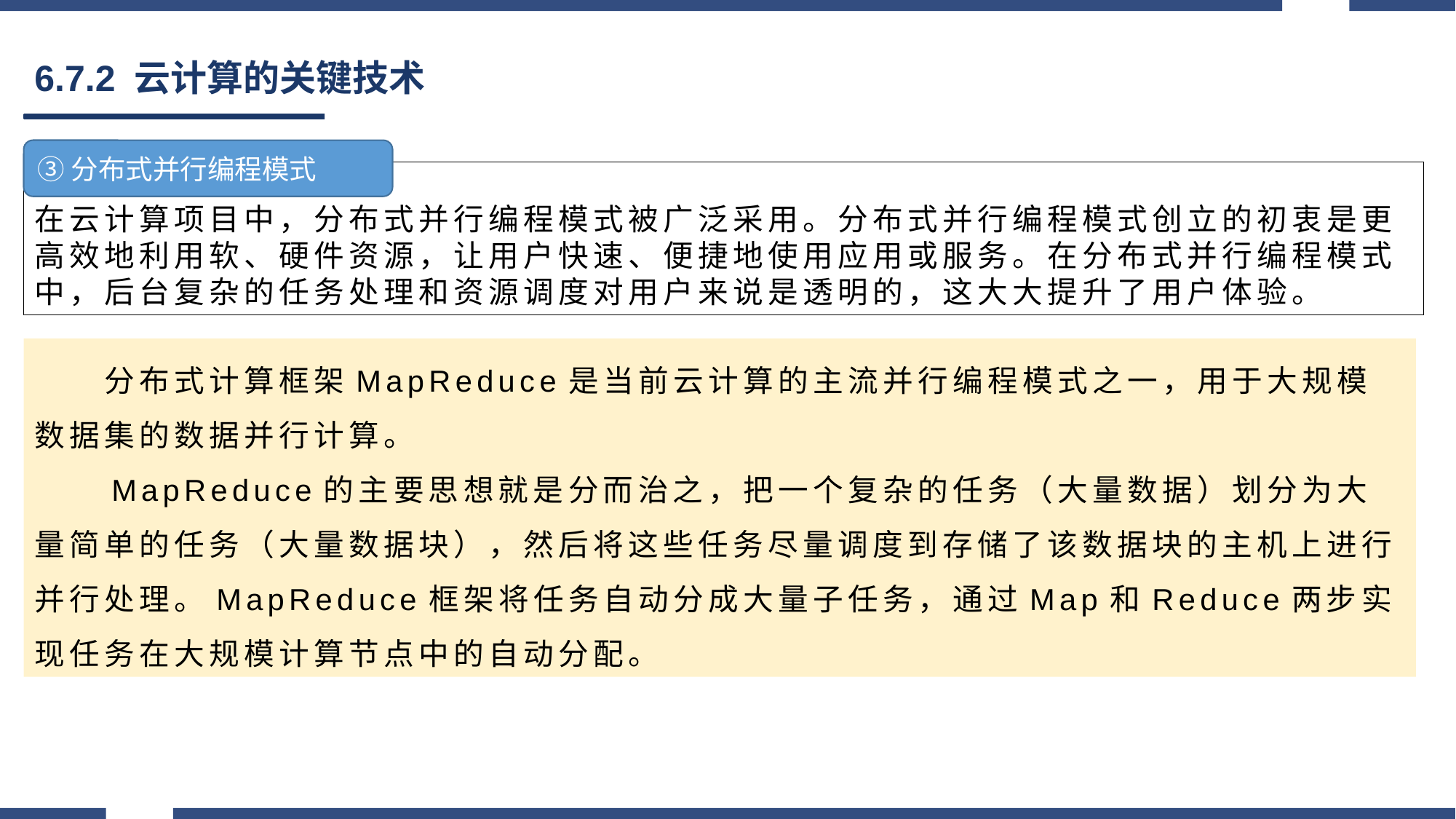

# 6.7.2 云计算的关键技术
③分布式并行编程模式

在云计算项目中，分布式并行编程模式被广泛采用。分布式并行编程模式创立的初衷是更高效地利用软、硬件资源，让用户快速、便捷地使用应用或服务。在分布式并行编程模式中，后台复杂的任务处理和资源调度对用户来说是透明的，这大大提升了用户体验。
　　分布式计算框架MapReduce是当前云计算的主流并行编程模式之一，用于大规模数据集的数据并行计算。
　　MapReduce的主要思想就是分而治之，把一个复杂的任务（大量数据）划分为大量简单的任务（大量数据块），然后将这些任务尽量调度到存储了该数据块的主机上进行并行处理。MapReduce框架将任务自动分成大量子任务，通过Map和Reduce两步实现任务在大规模计算节点中的自动分配。